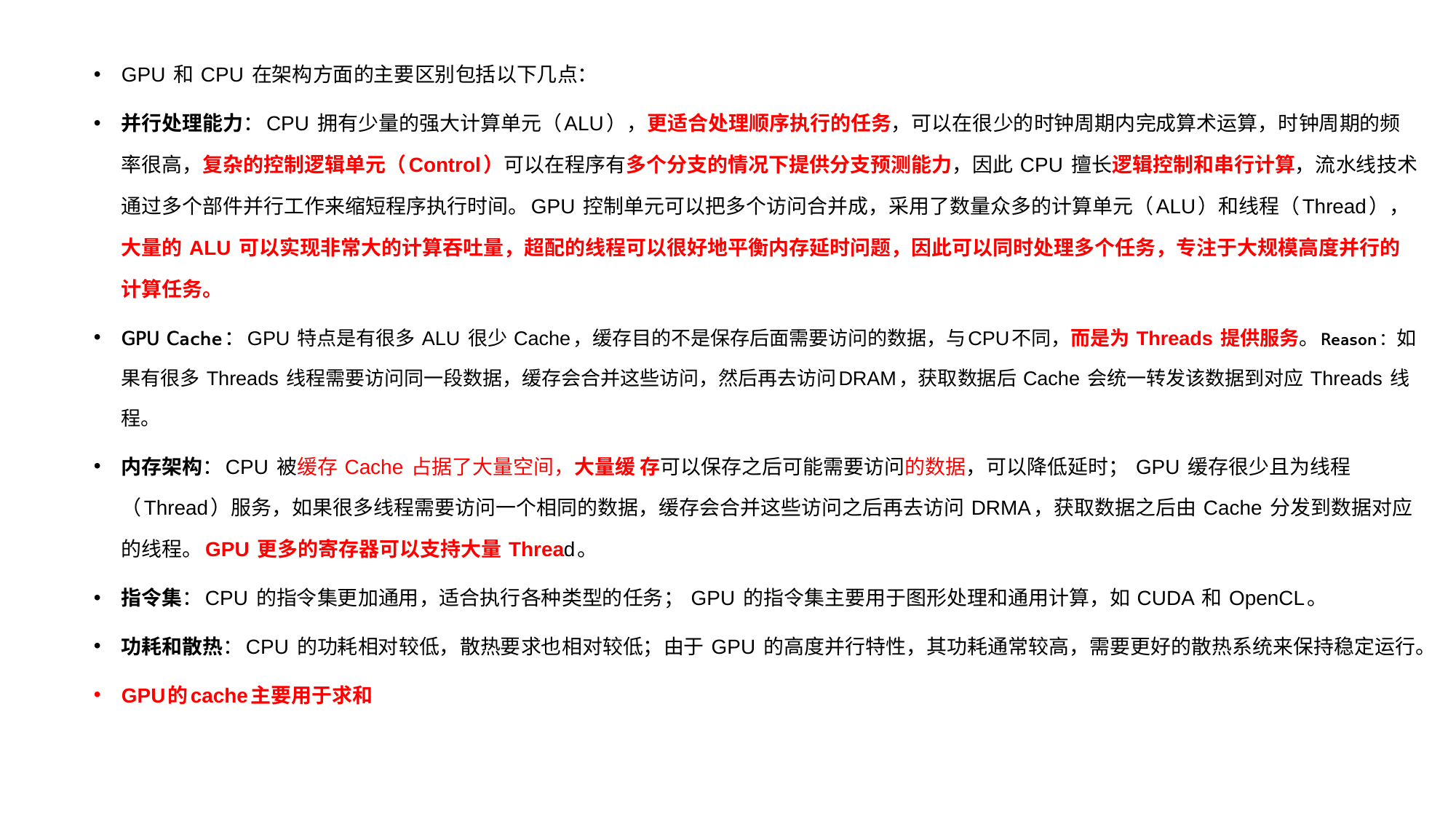

GPU 和 CPU 在架构方面的主要区别包括以下几点：
并行处理能力：CPU 拥有少量的强大计算单元（ALU），更适合处理顺序执行的任务，可以在很少的时钟周期内完成算术运算，时钟周期的频率很高，复杂的控制逻辑单元（Control）可以在程序有多个分支的情况下提供分支预测能力，因此 CPU 擅长逻辑控制和串行计算，流水线技术通过多个部件并行工作来缩短程序执行时间。GPU 控制单元可以把多个访问合并成，采用了数量众多的计算单元（ALU）和线程（Thread），大量的 ALU 可以实现非常大的计算吞吐量，超配的线程可以很好地平衡内存延时问题，因此可以同时处理多个任务，专注于大规模高度并行的计算任务。
GPU Cache：GPU 特点是有很多 ALU 很少 Cache，缓存目的不是保存后面需要访问的数据，与CPU不同，而是为 Threads 提供服务。Reason：如果有很多 Threads 线程需要访问同一段数据，缓存会合并这些访问，然后再去访问DRAM，获取数据后 Cache 会统一转发该数据到对应 Threads 线程。
内存架构：CPU 被缓存 Cache 占据了大量空间，大量缓 存可以保存之后可能需要访问的数据，可以降低延时； GPU 缓存很少且为线程（Thread）服务，如果很多线程需要访问一个相同的数据，缓存会合并这些访问之后再去访问 DRMA，获取数据之后由 Cache 分发到数据对应的线程。GPU 更多的寄存器可以支持大量 Thread。
指令集：CPU 的指令集更加通用，适合执行各种类型的任务； GPU 的指令集主要用于图形处理和通用计算，如 CUDA 和 OpenCL。
功耗和散热：CPU 的功耗相对较低，散热要求也相对较低；由于 GPU 的高度并行特性，其功耗通常较高，需要更好的散热系统来保持稳定运行。
GPU的cache主要用于求和